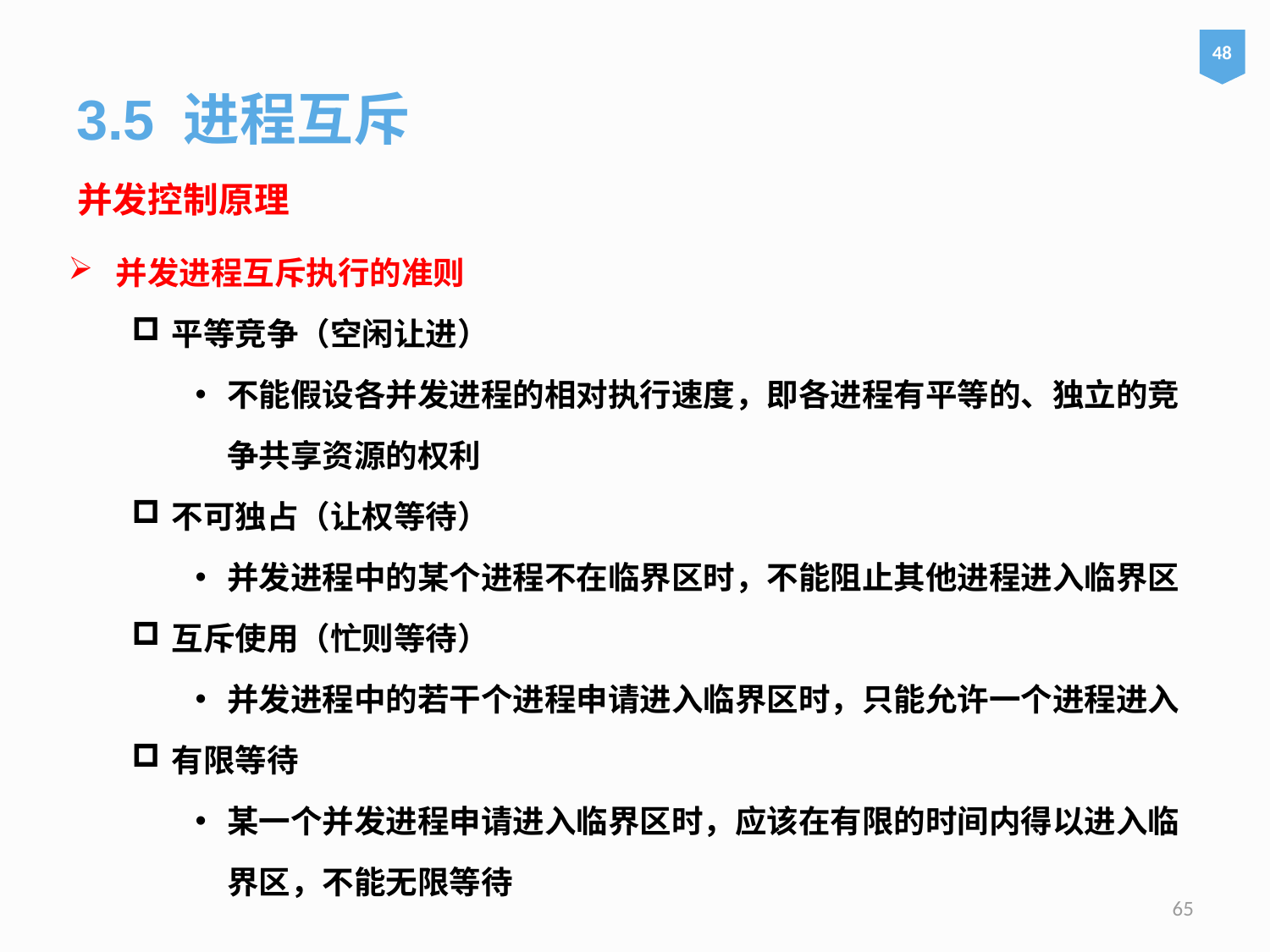

48
3.5 进程互斥
并发控制原理

并发进程互斥执行的准则
平等竞争（空闲让进）
不能假设各并发进程的相对执行速度，即各进程有平等的、独立的竞争共享资源的权利
不可独占（让权等待）
并发进程中的某个进程不在临界区时，不能阻止其他进程进入临界区
互斥使用（忙则等待）
并发进程中的若干个进程申请进入临界区时，只能允许一个进程进入
有限等待
某一个并发进程申请进入临界区时，应该在有限的时间内得以进入临界区，不能无限等待
65